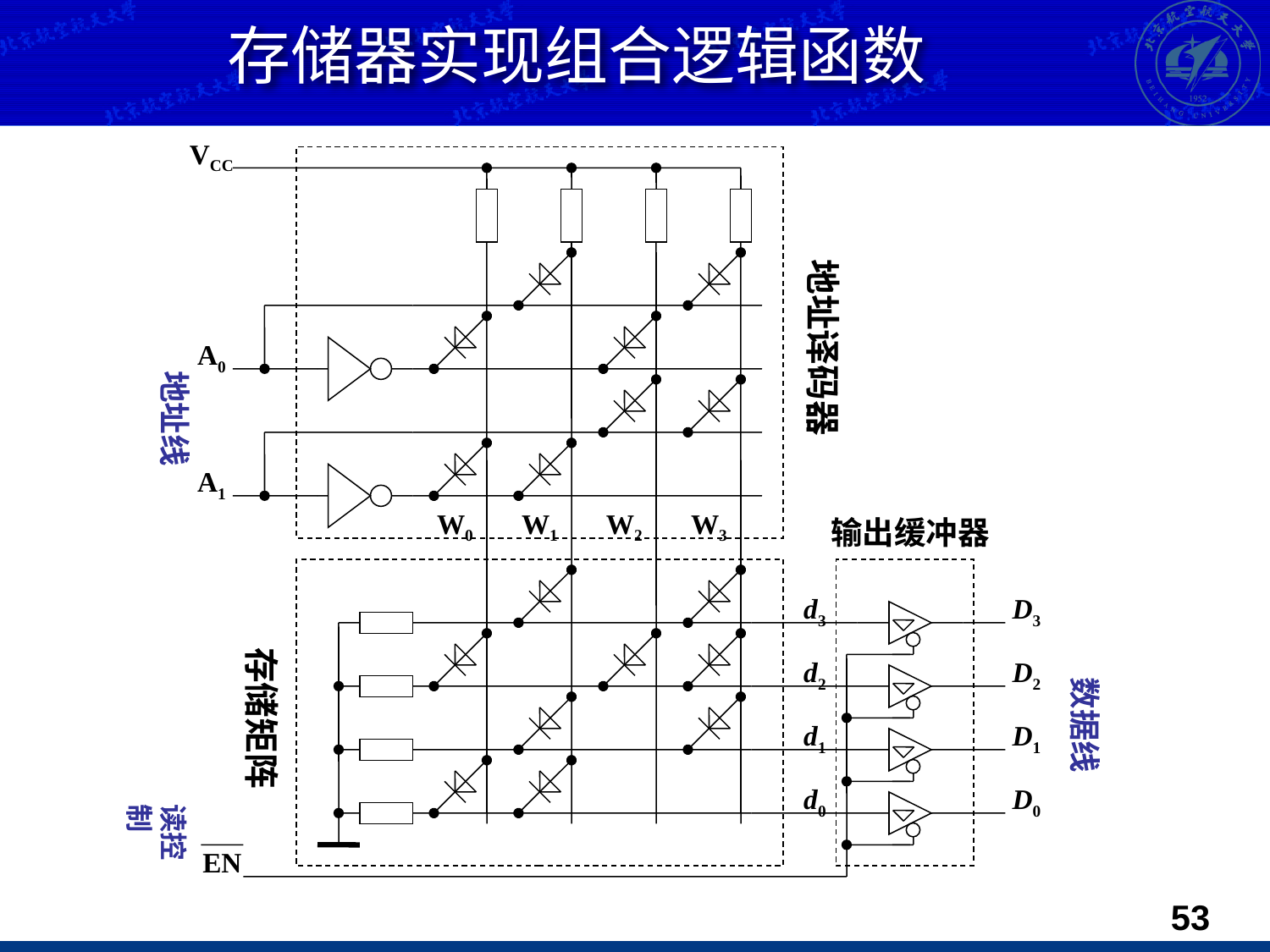

存储器实现组合逻辑函数
VCC

地址译码器

A0

地址线

A1

W0
W1
W2
W3
输出缓冲器

d3
D3
存储矩阵

d2

D2

数据线

d1

D1

d0

D0
读控制

EN

53